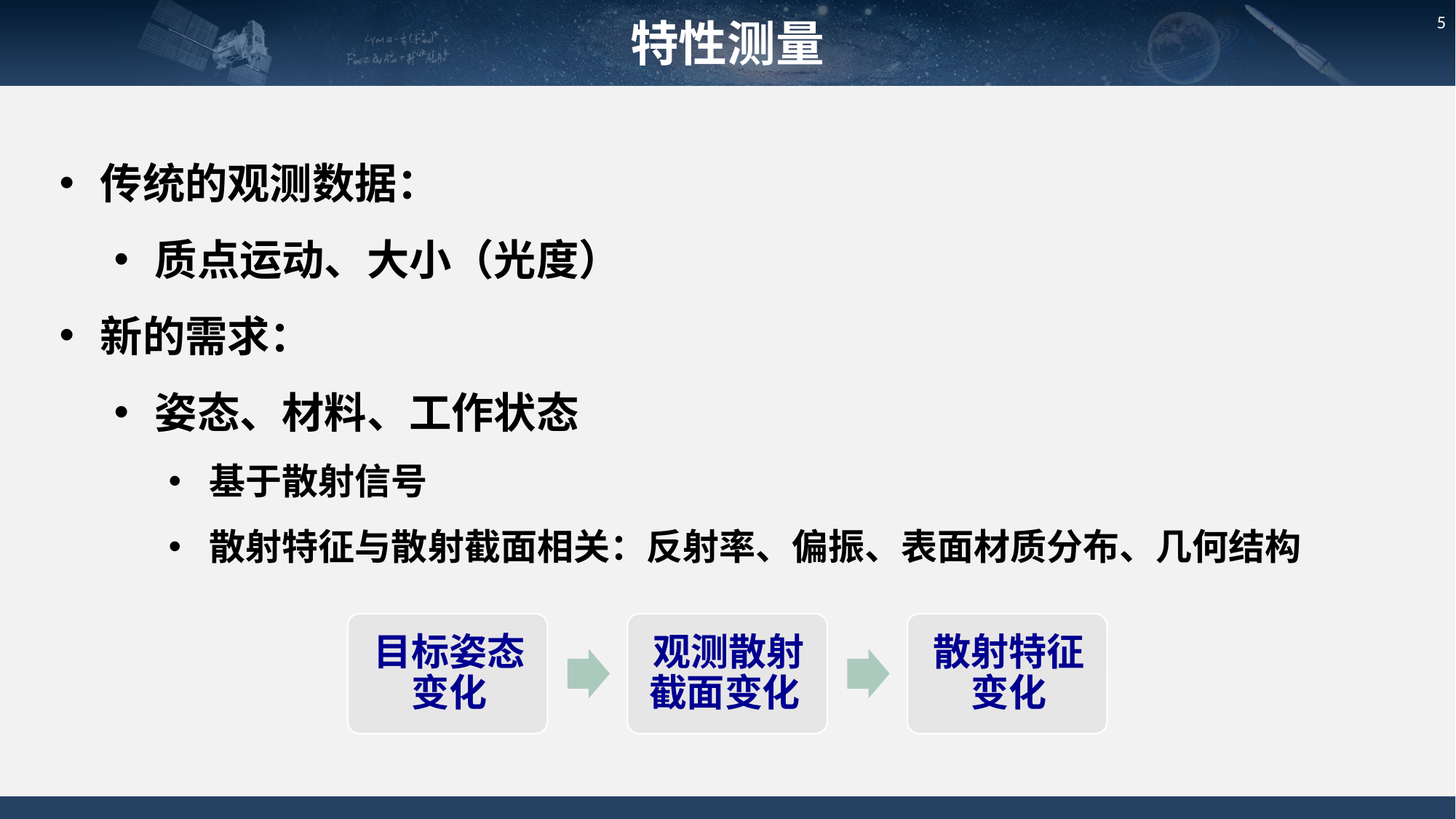

特性测量
5
传统的观测数据：
质点运动、大小（光度）
新的需求：
姿态、材料、工作状态
基于散射信号
散射特征与散射截面相关：反射率、偏振、表面材质分布、几何结构

目标姿态变化

观测散射截面变化

散射特征变化